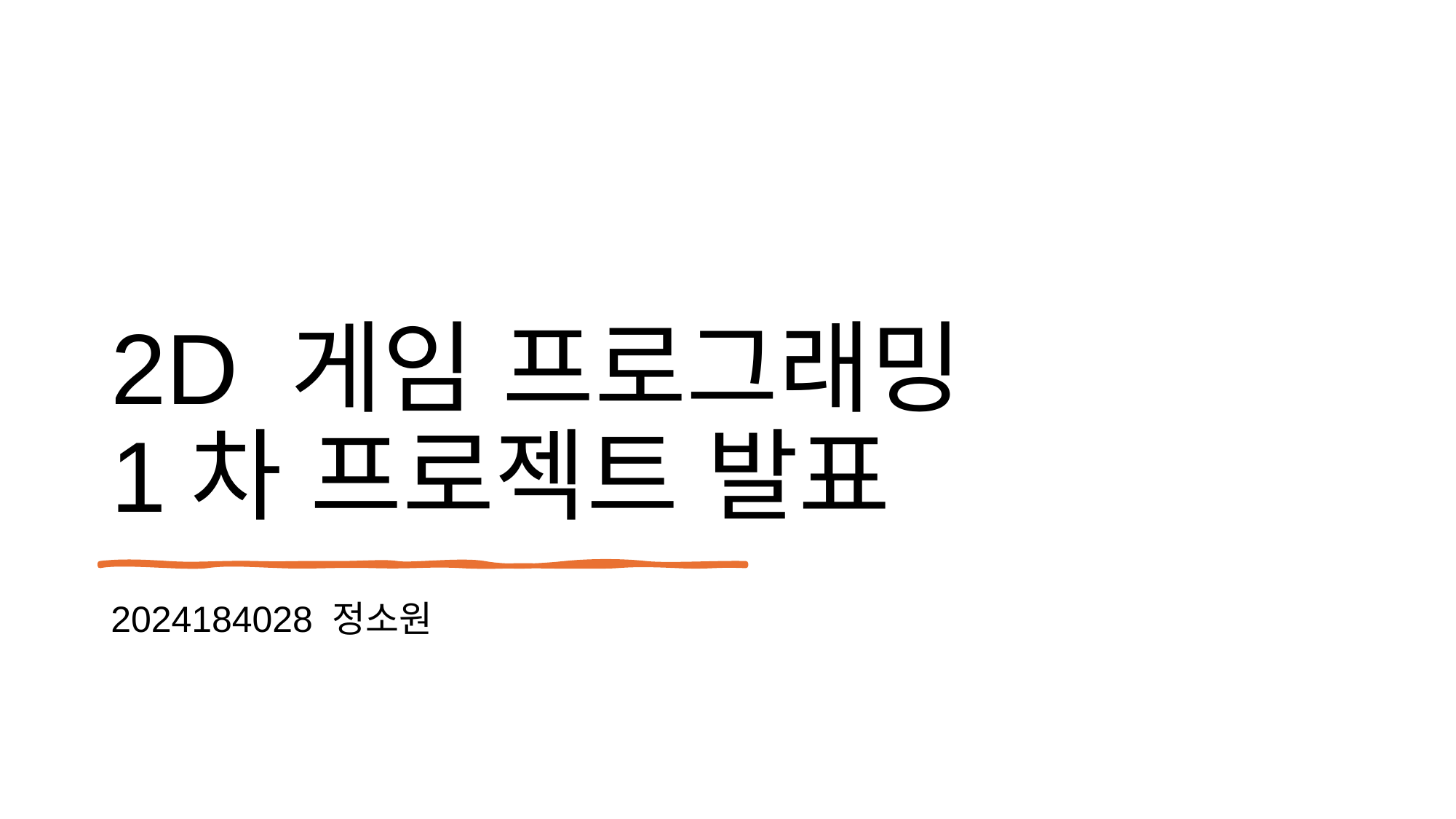

# 2D 게임 프로그래밍 1차 프로젝트 발표

2024184028 정소원